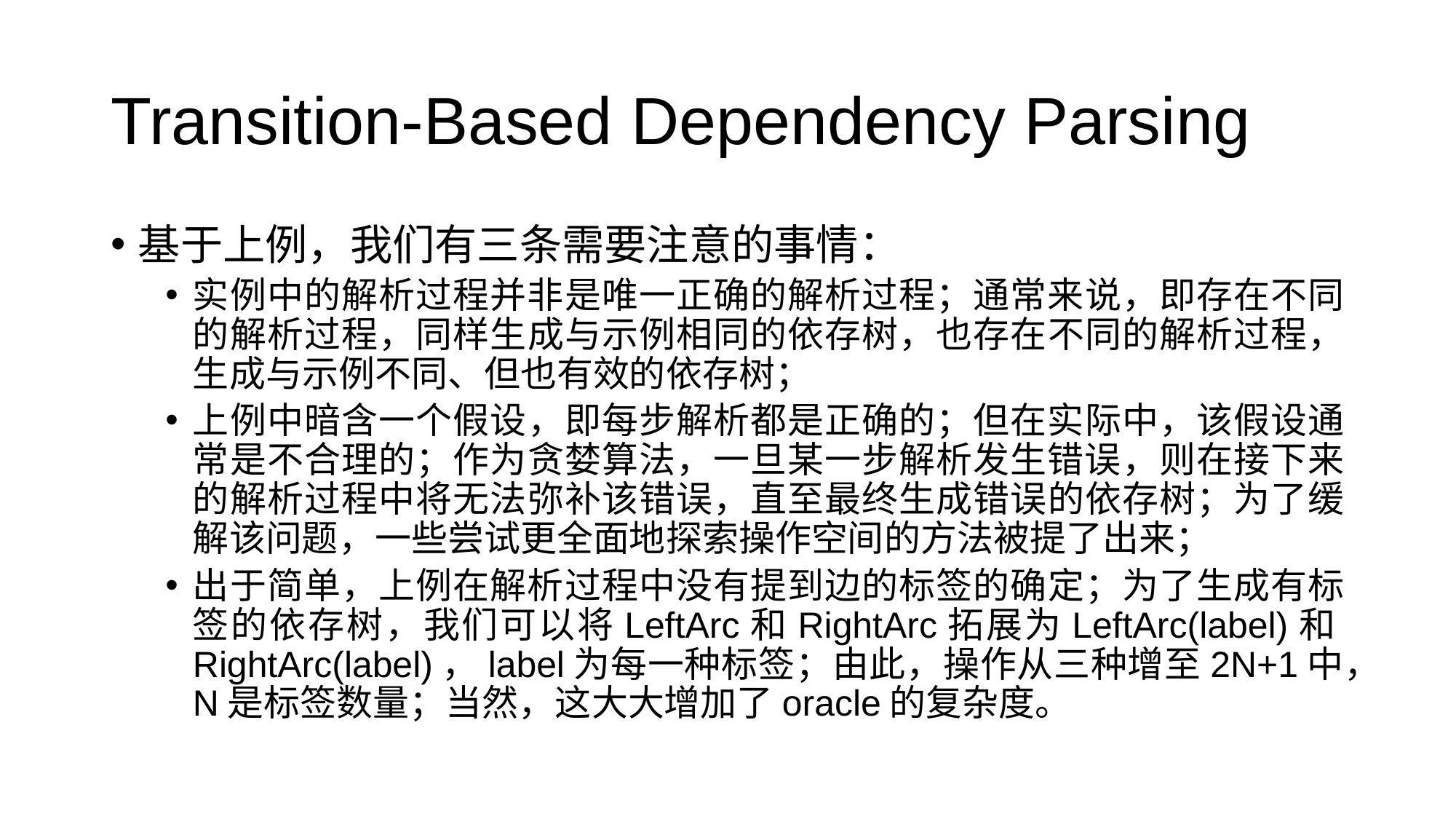

# Transition-Based Dependency Parsing
基于上例，我们有三条需要注意的事情：
实例中的解析过程并非是唯一正确的解析过程；通常来说，即存在不同的解析过程，同样生成与示例相同的依存树，也存在不同的解析过程，生成与示例不同、但也有效的依存树；
上例中暗含一个假设，即每步解析都是正确的；但在实际中，该假设通常是不合理的；作为贪婪算法，一旦某一步解析发生错误，则在接下来的解析过程中将无法弥补该错误，直至最终生成错误的依存树；为了缓解该问题，一些尝试更全面地探索操作空间的方法被提了出来；
出于简单，上例在解析过程中没有提到边的标签的确定；为了生成有标签的依存树，我们可以将LeftArc和RightArc拓展为LeftArc(label)和RightArc(label)，label为每一种标签；由此，操作从三种增至2N+1中，N是标签数量；当然，这大大增加了oracle的复杂度。